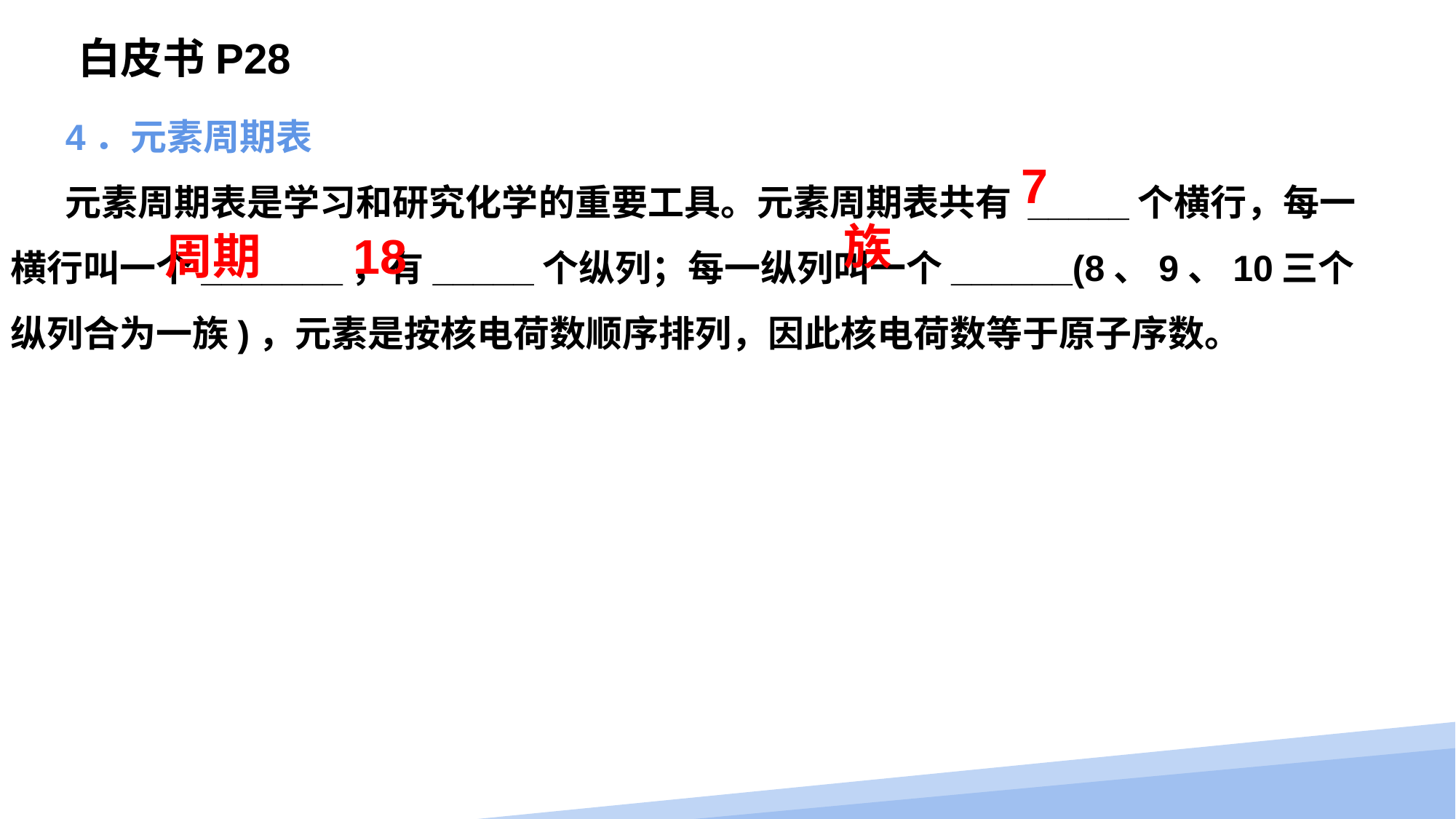

白皮书P28
4．元素周期表
元素周期表是学习和研究化学的重要工具。元素周期表共有 _____个横行，每一横行叫一个_______，有_____个纵列；每一纵列叫一个______(8、9、10三个纵列合为一族)，元素是按核电荷数顺序排列，因此核电荷数等于原子序数。
7
族
周期
18